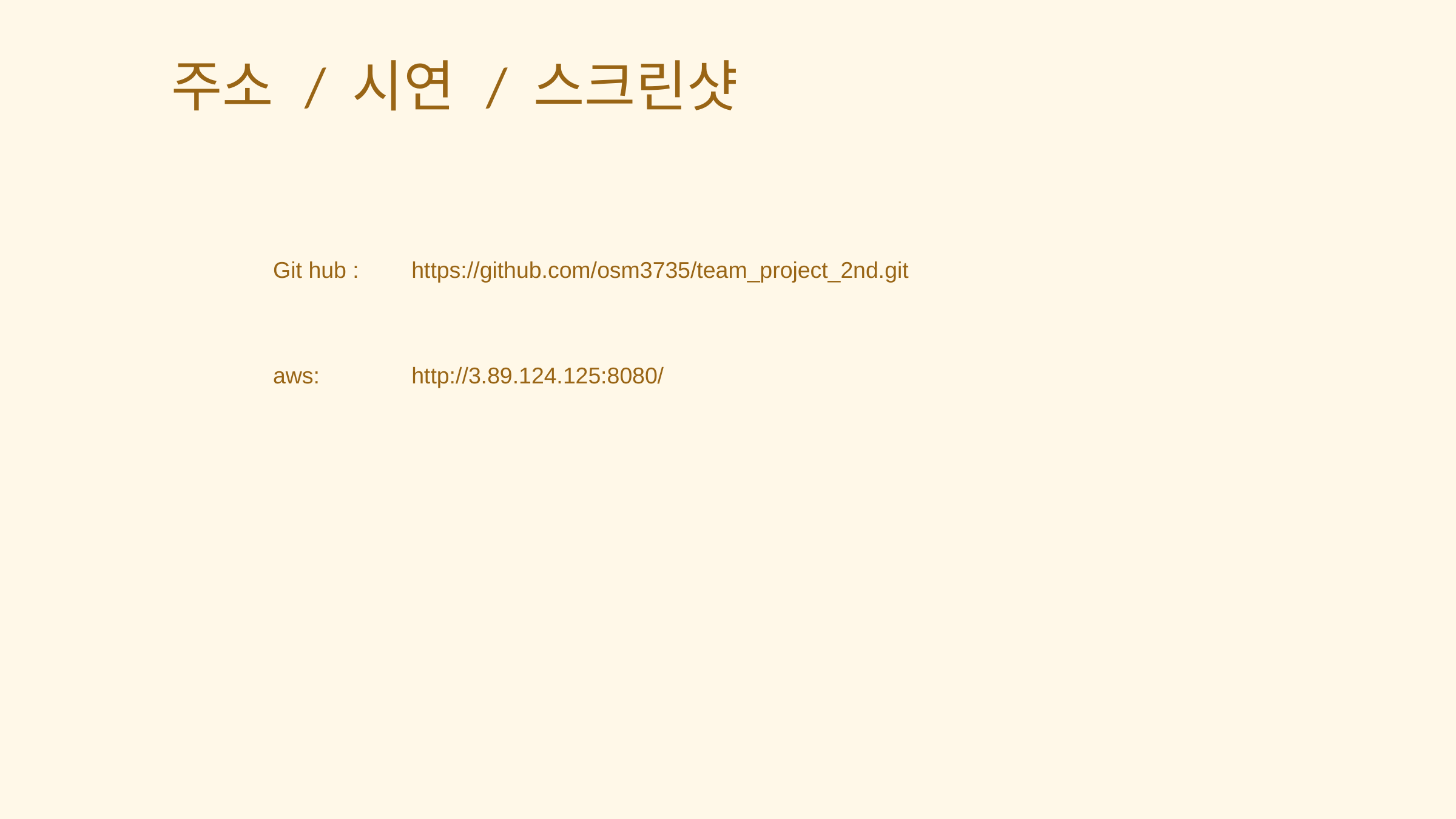

주소 / 시연 / 스크린샷
Git hub :
https://github.com/osm3735/team_project_2nd.git
aws:
http://3.89.124.125:8080/